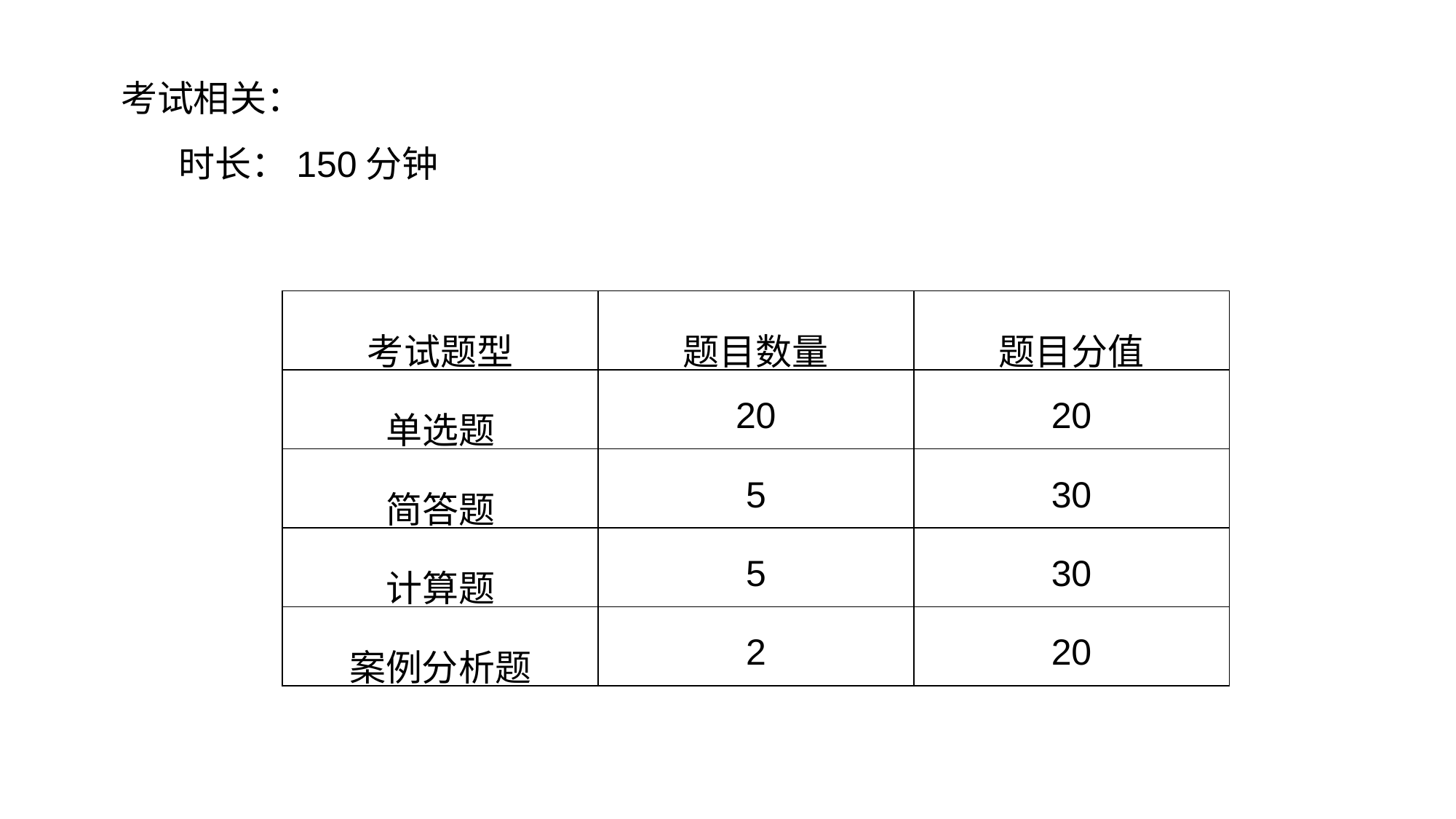

考试相关：
      时长：150分钟
| 考试题型 | 题目数量 | 题目分值 |
| --- | --- | --- |
| 单选题 | 20 | 20 |
| 简答题 | 5 | 30 |
| 计算题 | 5 | 30 |
| 案例分析题 | 2 | 20 |